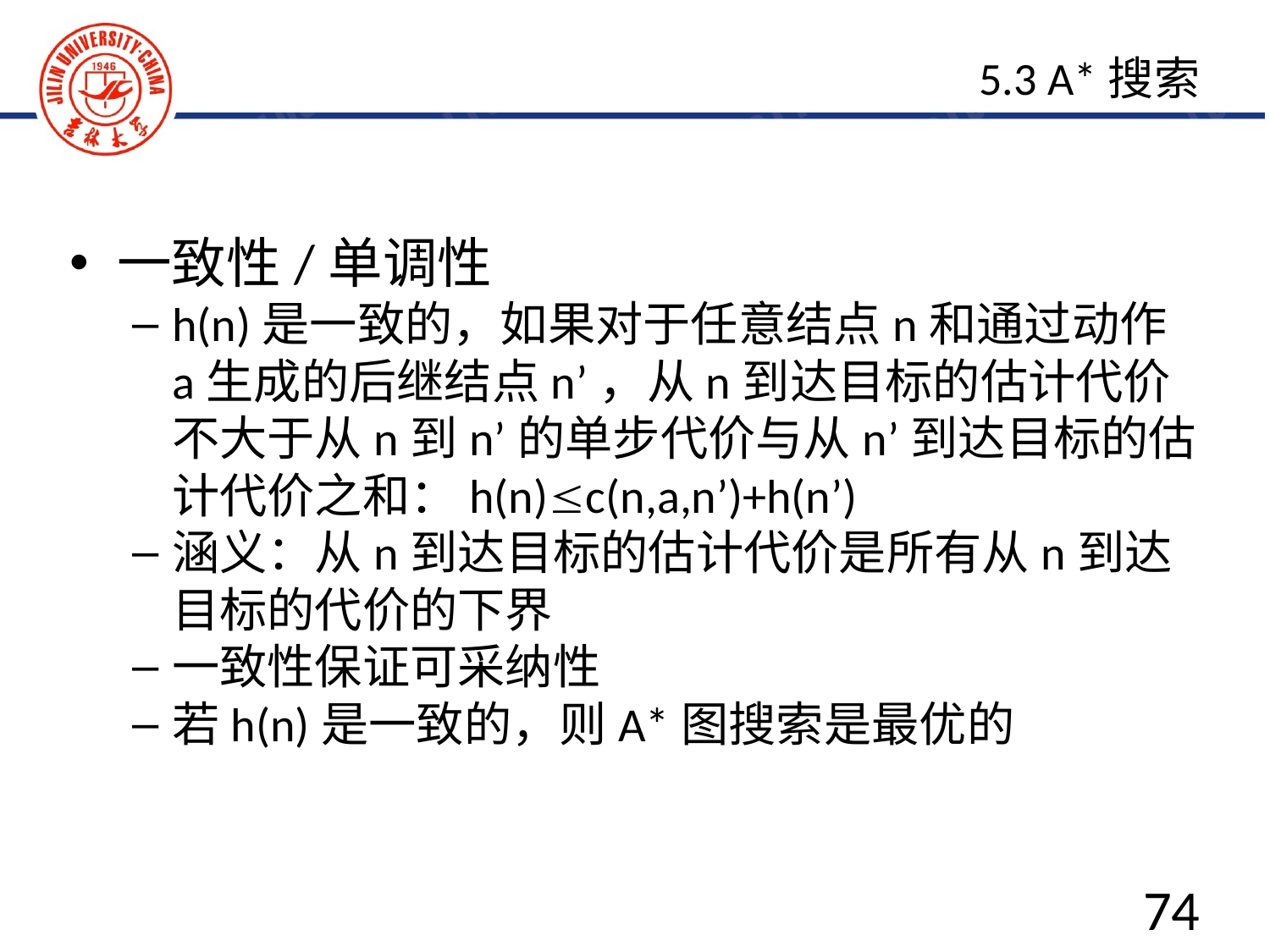

5.3 A*搜索
一致性/单调性
h(n)是一致的，如果对于任意结点n和通过动作a生成的后继结点n’，从n到达目标的估计代价不大于从n到n’的单步代价与从n’到达目标的估计代价之和：h(n)≤c(n,a,n’)+h(n’)
涵义：从n到达目标的估计代价是所有从n到达目标的代价的下界
一致性保证可采纳性
若h(n)是一致的，则A*图搜索是最优的
74